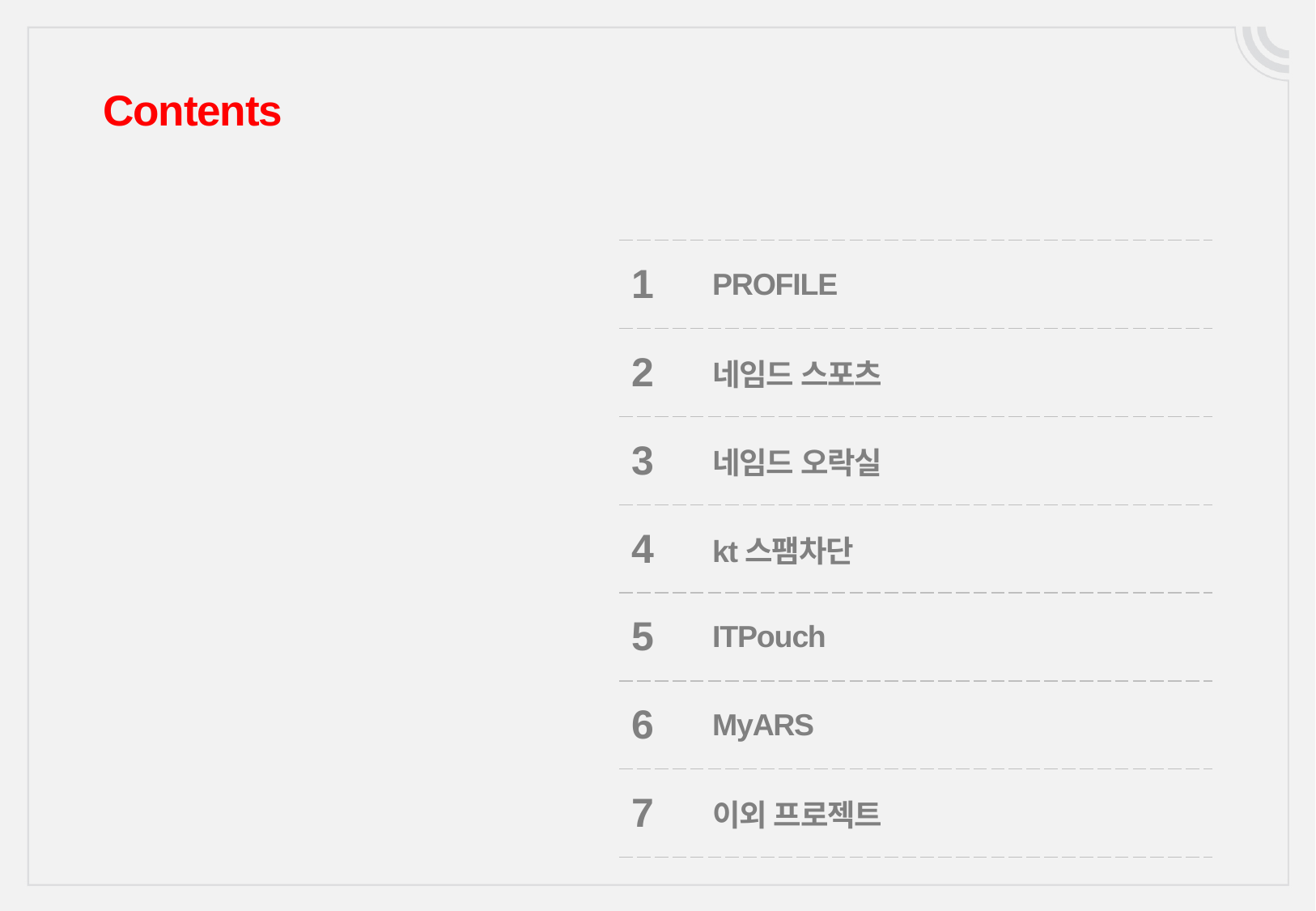

Contents
| 1 | PROFILE |
| --- | --- |
| 2 | 네임드 스포츠 |
| 3 | 네임드 오락실 |
| 4 | kt스팸차단 |
| 5 | ITPouch |
| 6 | MyARS |
| 7 | 이외 프로젝트 |